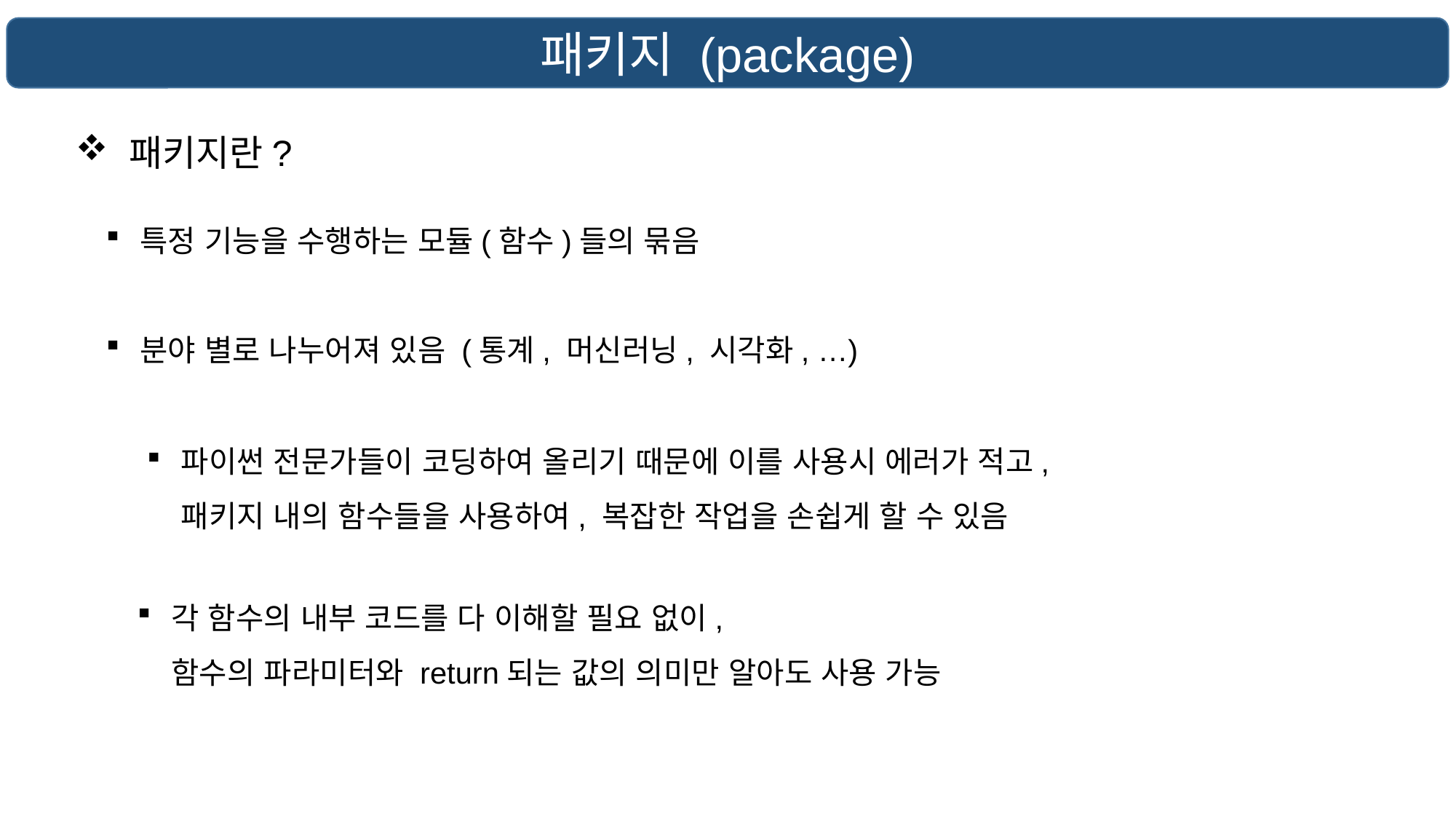

패키지 (package)
패키지란?
특정 기능을 수행하는 모듈(함수)들의 묶음

분야 별로 나누어져 있음 (통계, 머신러닝, 시각화, …)
파이썬 전문가들이 코딩하여 올리기 때문에 이를 사용시 에러가 적고,
패키지 내의 함수들을 사용하여, 복잡한 작업을 손쉽게 할 수 있음
각 함수의 내부 코드를 다 이해할 필요 없이,
함수의 파라미터와 return되는 값의 의미만 알아도 사용 가능